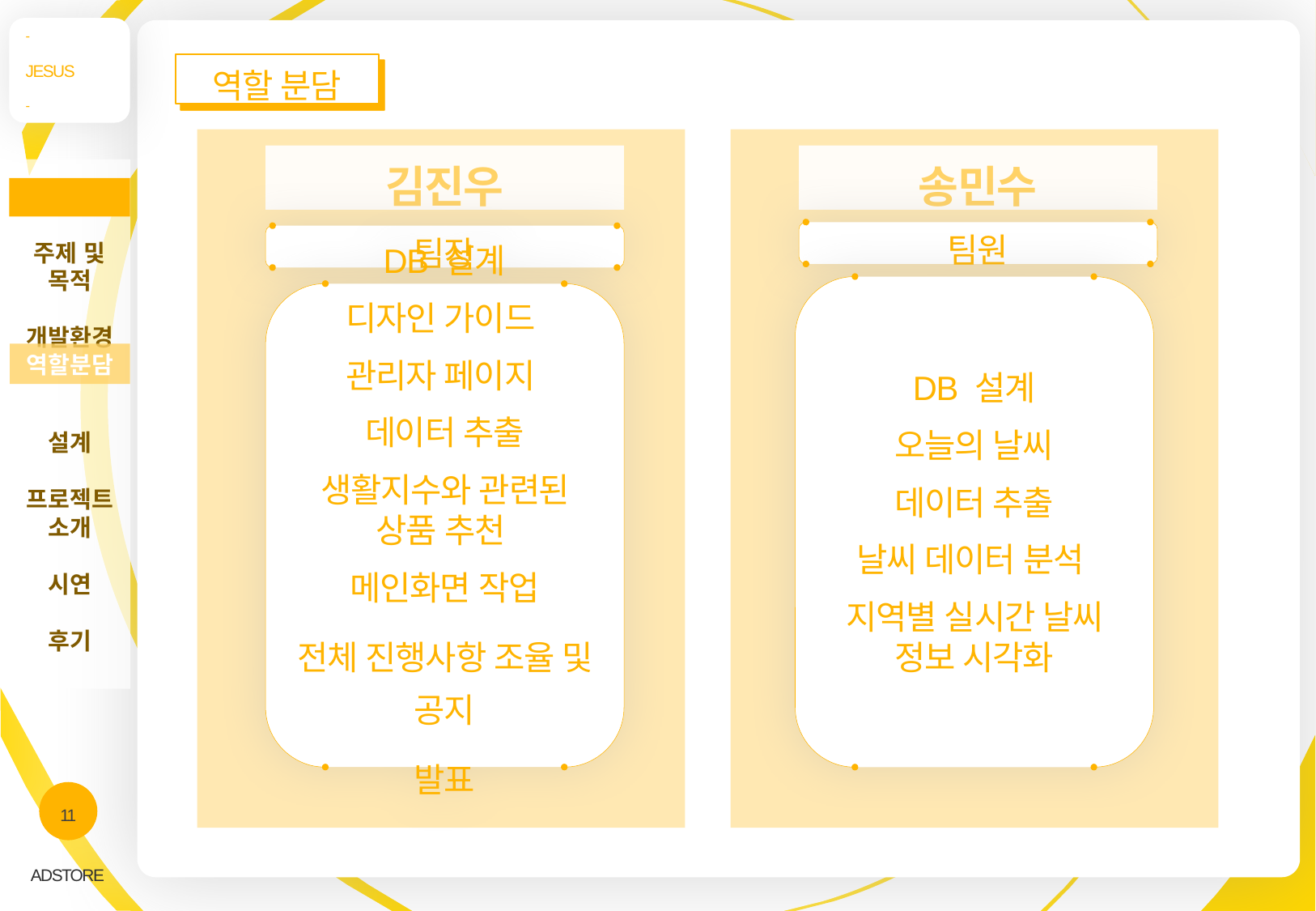

-
JESUS
-
역할 분담

김진우
팀장

DB 설계
디자인 가이드
관리자 페이지
데이터 추출
생활지수와 관련된 상품 추천
메인화면 작업
전체 진행사항 조율 및 공지
발표

송민수
팀원
DB 설계
오늘의 날씨
데이터 추출
날씨 데이터 분석
지역별 실시간 날씨 정보 시각화

주제 및 목적

개발환경

설계

프로젝트 소개

시연

후기

INDEX
역할분담
11
ADSTORE